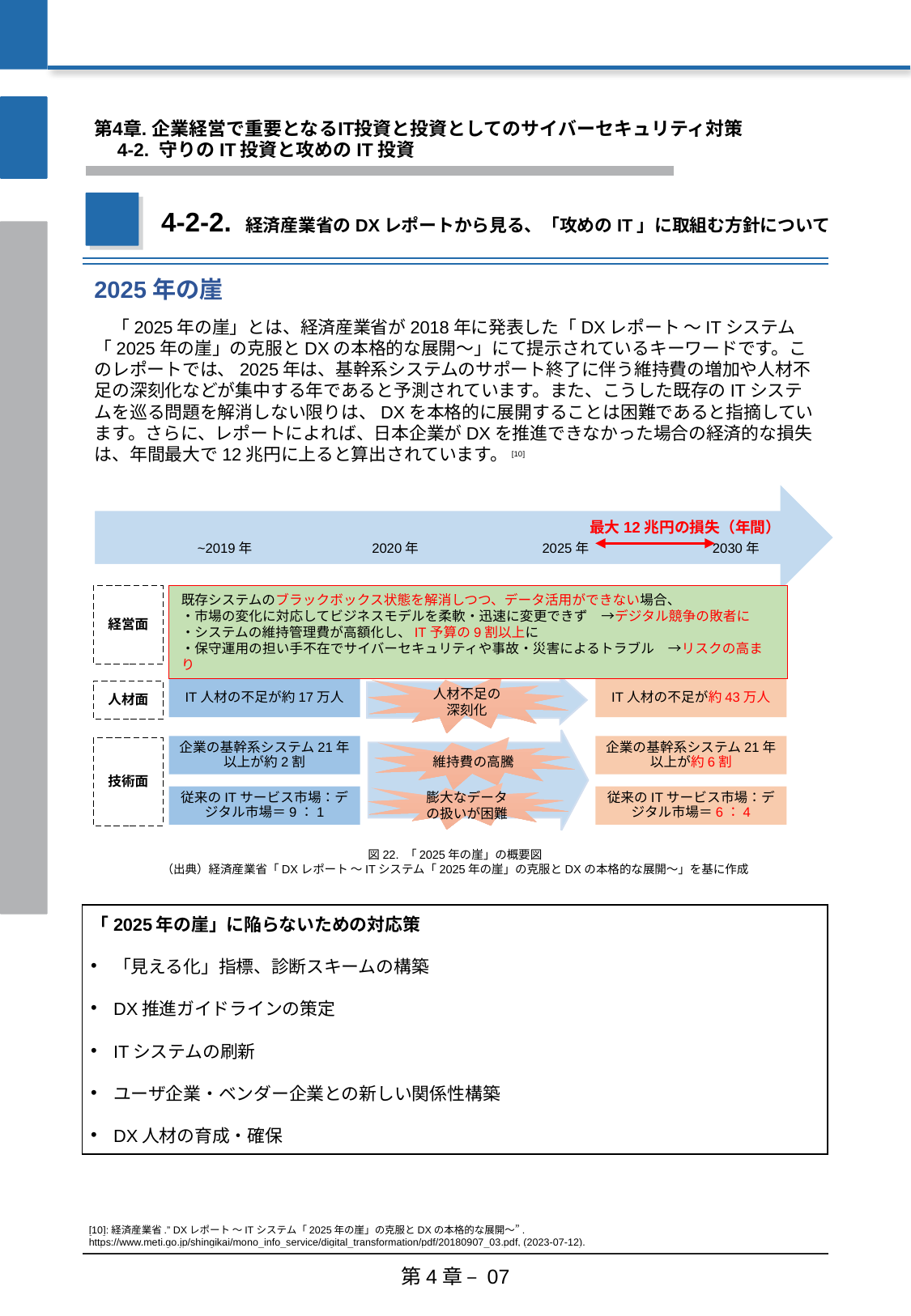

第4章. 企業経営で重要となるIT投資と投資としてのサイバーセキュリティ対策
　4-2. 守りのIT投資と攻めのIT投資
4-2-2. 経済産業省のDXレポートから見る、「攻めのIT」に取組む方針について
2025年の崖
　「2025年の崖」とは、経済産業省が2018年に発表した「DXレポート ～ITシステム「2025年の崖」の克服とDXの本格的な展開〜」にて提示されているキーワードです。このレポートでは、2025年は、基幹系システムのサポート終了に伴う維持費の増加や人材不足の深刻化などが集中する年であると予測されています。また、こうした既存のITシステムを巡る問題を解消しない限りは、DXを本格的に展開することは困難であると指摘しています。さらに、レポートによれば、日本企業がDXを推進できなかった場合の経済的な損失は、年間最大で12兆円に上ると算出されています。[10]
2030年
2025年
2020年
~2019年
最大12兆円の損失（年間）
経営面
既存システムのブラックボックス状態を解消しつつ、データ活用ができない場合、
・市場の変化に対応してビジネスモデルを柔軟・迅速に変更できず　→デジタル競争の敗者に
・システムの維持管理費が高額化し、IT予算の9割以上に
・保守運用の担い手不在でサイバーセキュリティや事故・災害によるトラブル　→リスクの高まり
人材不足の
深刻化

IT人材の不足が約17万人
IT人材の不足が約43万人
人材面

企業の基幹系システム21年以上が約2割
企業の基幹系システム21年以上が約6割
維持費の高騰
技術面
膨大なデータの扱いが困難
従来のITサービス市場：デジタル市場＝9：1
従来のITサービス市場：デジタル市場＝6：4
図22. 「2025年の崖」の概要図
（出典）経済産業省「DXレポート ～ITシステム「2025年の崖」の克服とDXの本格的な展開～」を基に作成
| 「2025年の崖」に陥らないための対応策 「見える化」指標、診断スキームの構築 DX推進ガイドラインの策定 ITシステムの刷新 ユーザ企業・ベンダー企業との新しい関係性構築 DX人材の育成・確保 |
| --- |
[10]:経済産業省.” DXレポート ～ITシステム「2025年の崖」の克服とDXの本格的な展開～”.https://www.meti.go.jp/shingikai/mono_info_service/digital_transformation/pdf/20180907_03.pdf, (2023-07-12).
第4章 – 07